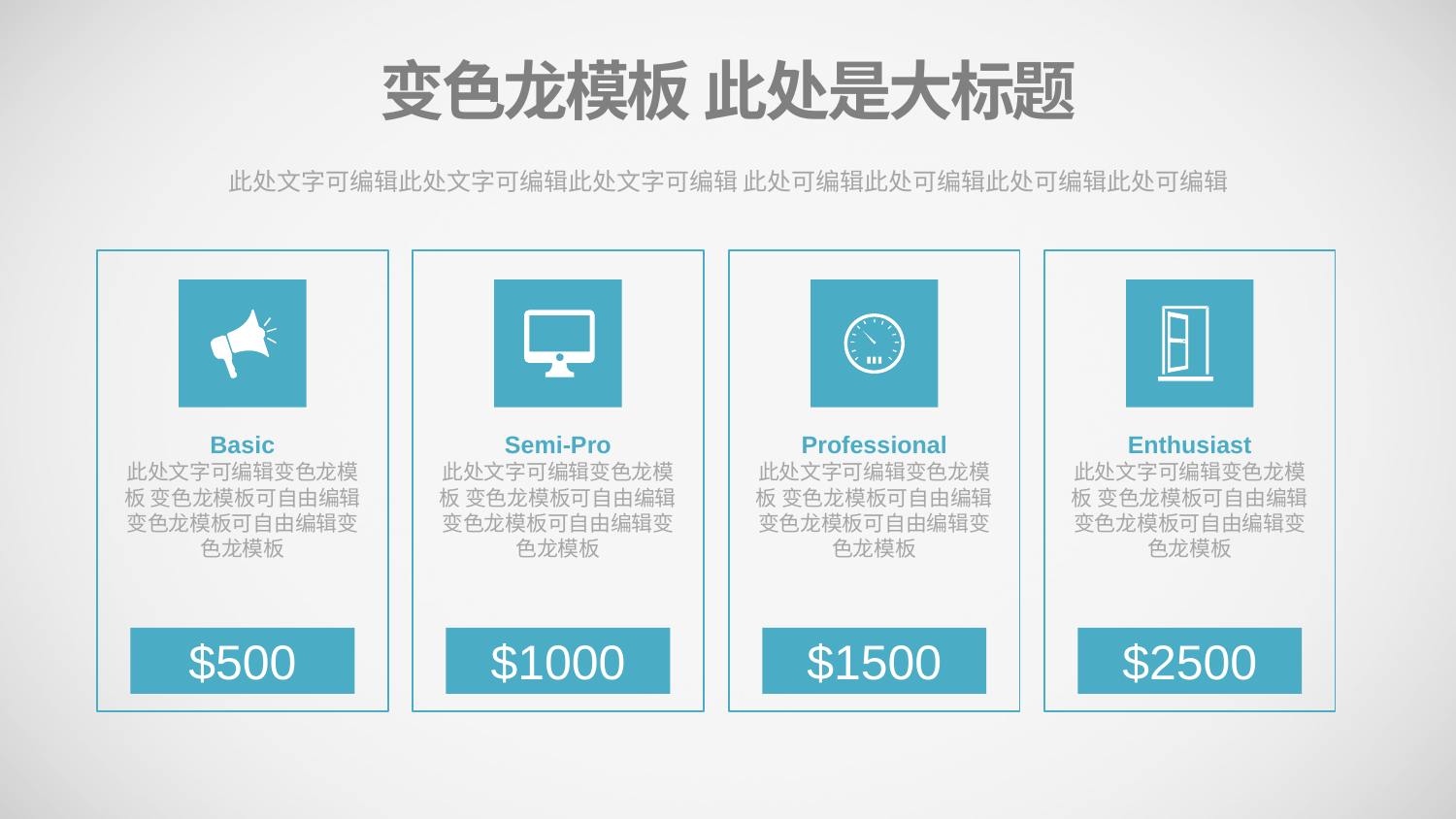

变色龙模板 此处是大标题
此处文字可编辑此处文字可编辑此处文字可编辑 此处可编辑此处可编辑此处可编辑此处可编辑

Basic
此处文字可编辑变色龙模板 变色龙模板可自由编辑变色龙模板可自由编辑变色龙模板
Semi-Pro
此处文字可编辑变色龙模板 变色龙模板可自由编辑变色龙模板可自由编辑变色龙模板
Professional
此处文字可编辑变色龙模板 变色龙模板可自由编辑变色龙模板可自由编辑变色龙模板
Enthusiast
此处文字可编辑变色龙模板 变色龙模板可自由编辑变色龙模板可自由编辑变色龙模板

$500

$1000

$1500

$2500